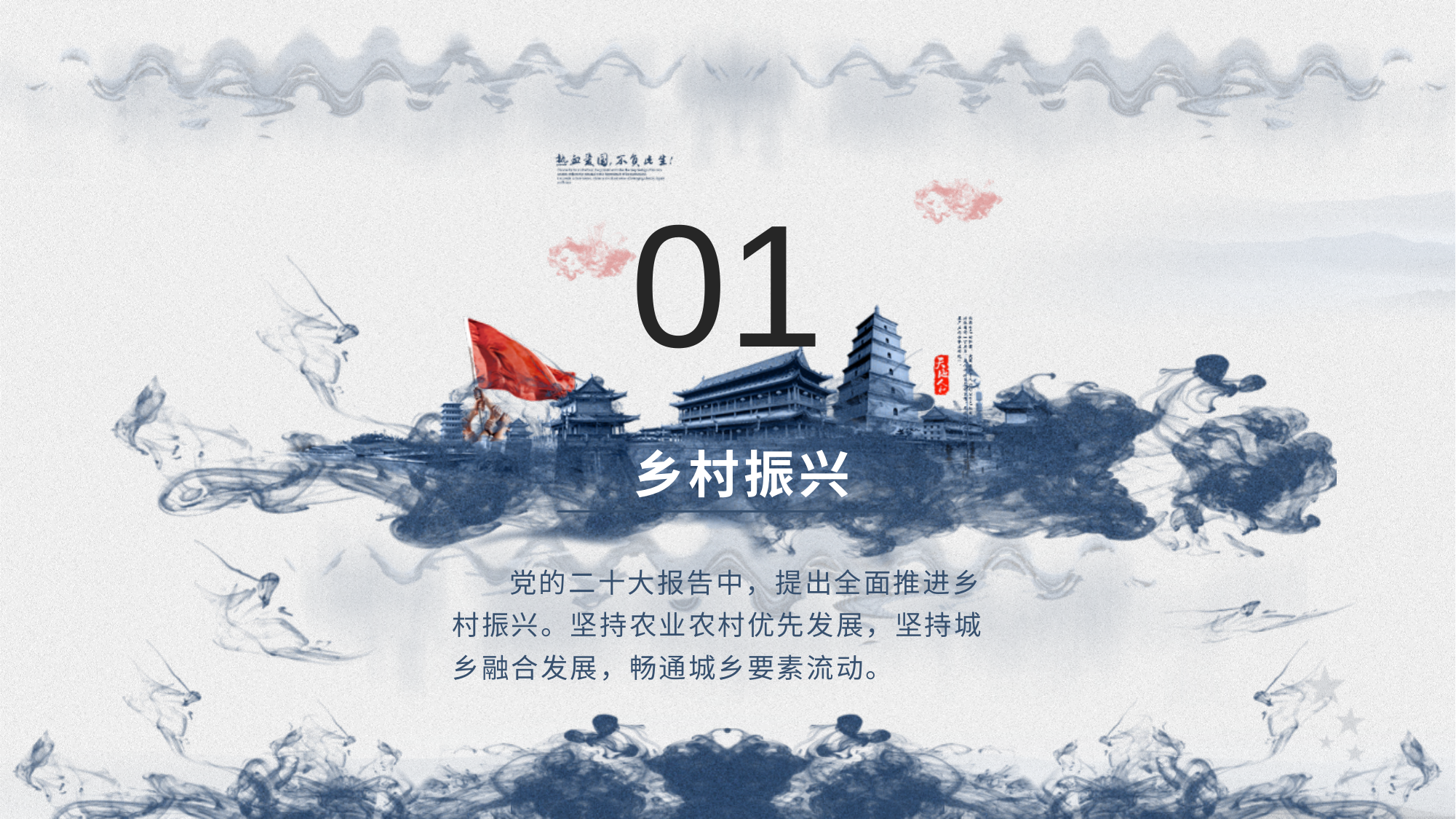

01

# 乡村振兴
      党的二十大报告中，提出全面推进乡村振兴。坚持农业农村优先发展，坚持城乡融合发展，畅通城乡要素流动。